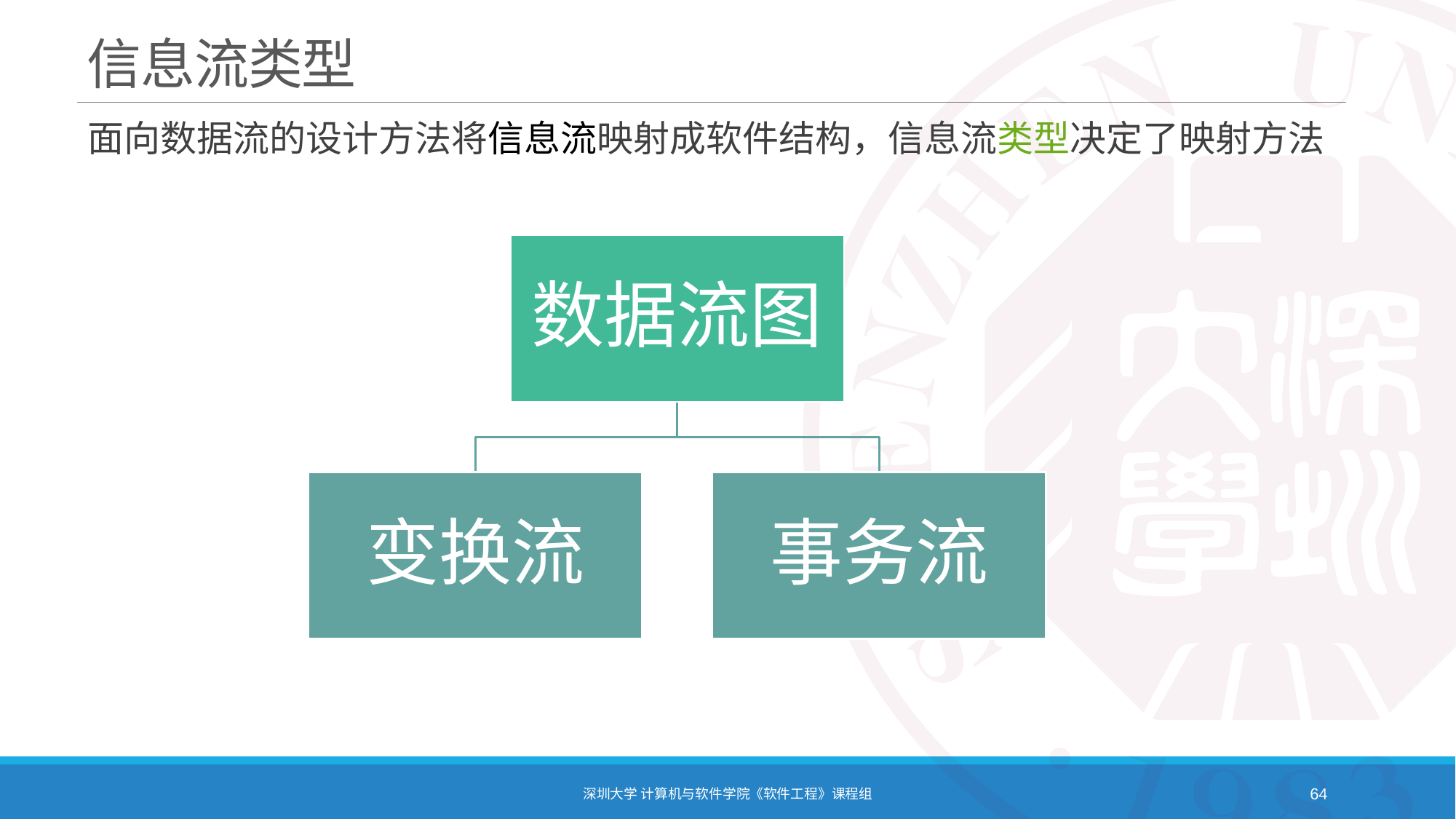

# 信息流类型
面向数据流的设计方法将信息流映射成软件结构，信息流类型决定了映射方法
数据流图
变换流
事务流
深圳大学 计算机与软件学院《软件工程》课程组
64